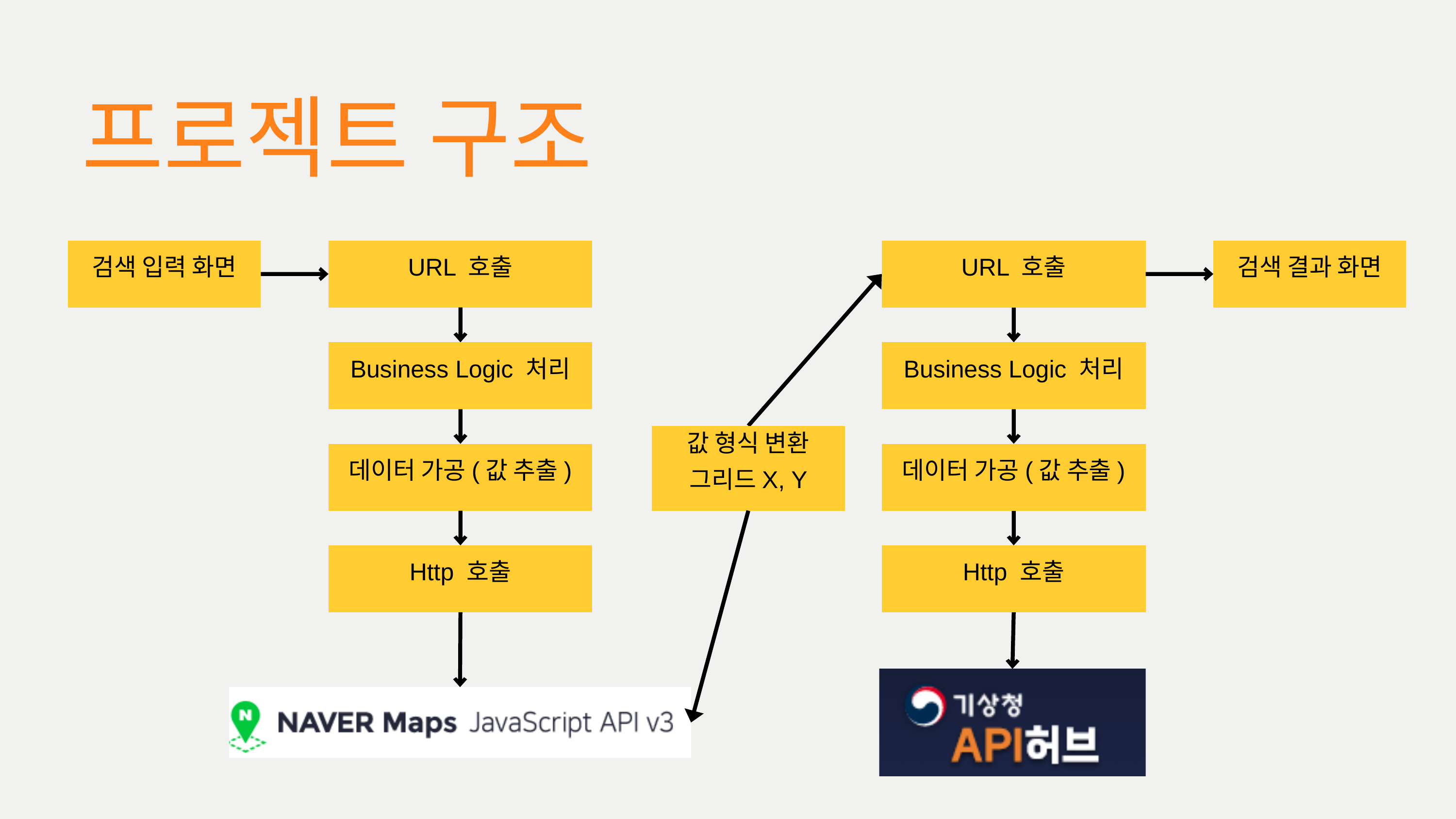

프로젝트 구조

검색 입력 화면

URL 호출

URL 호출

검색 결과 화면

Business Logic 처리

Business Logic 처리

값 형식 변환
그리드X, Y

데이터 가공(값 추출)

데이터 가공(값 추출)

Http 호출

Http 호출